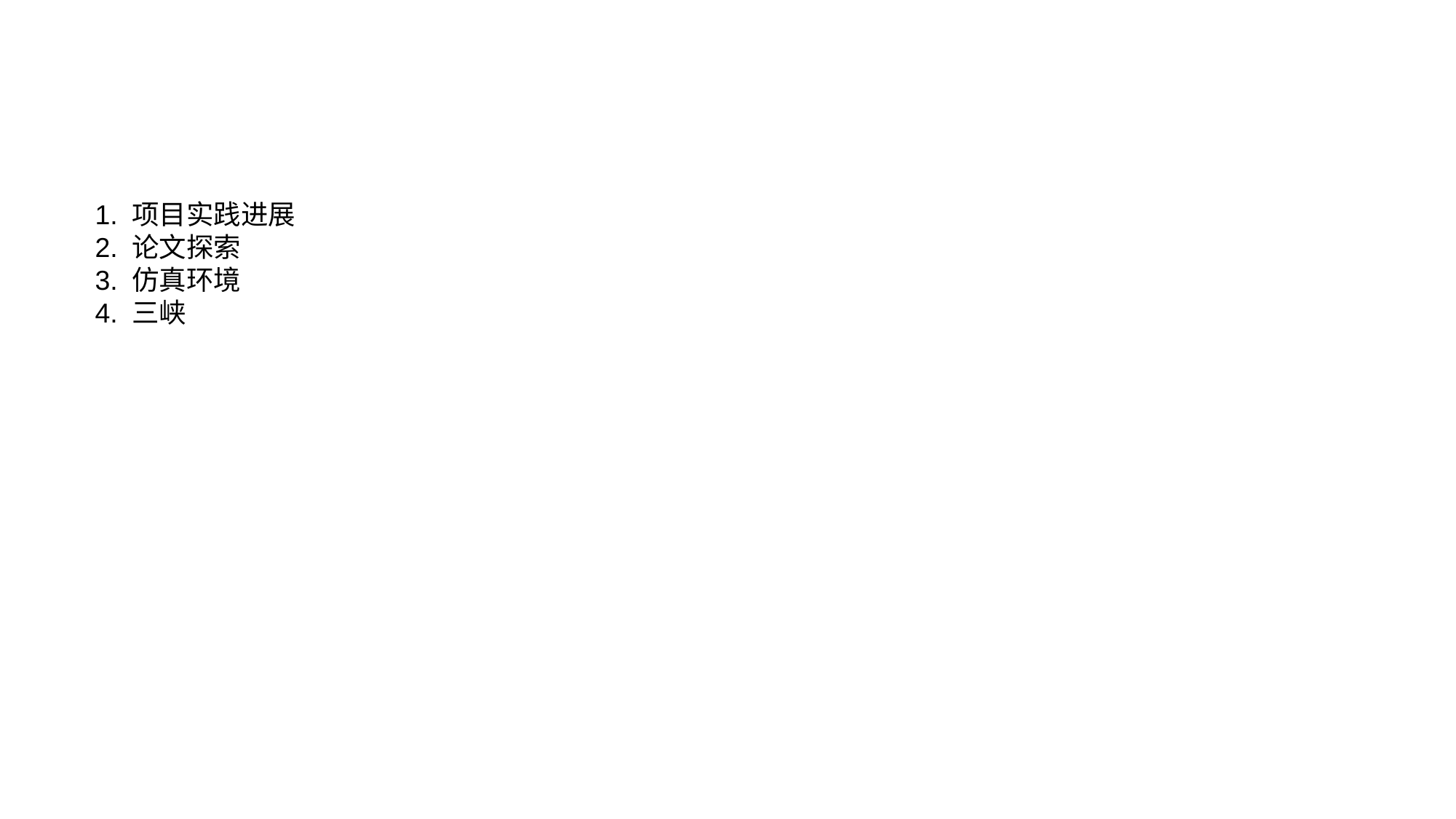

1. 项目实践进展
2. 论文探索
3. 仿真环境
4. 三峡